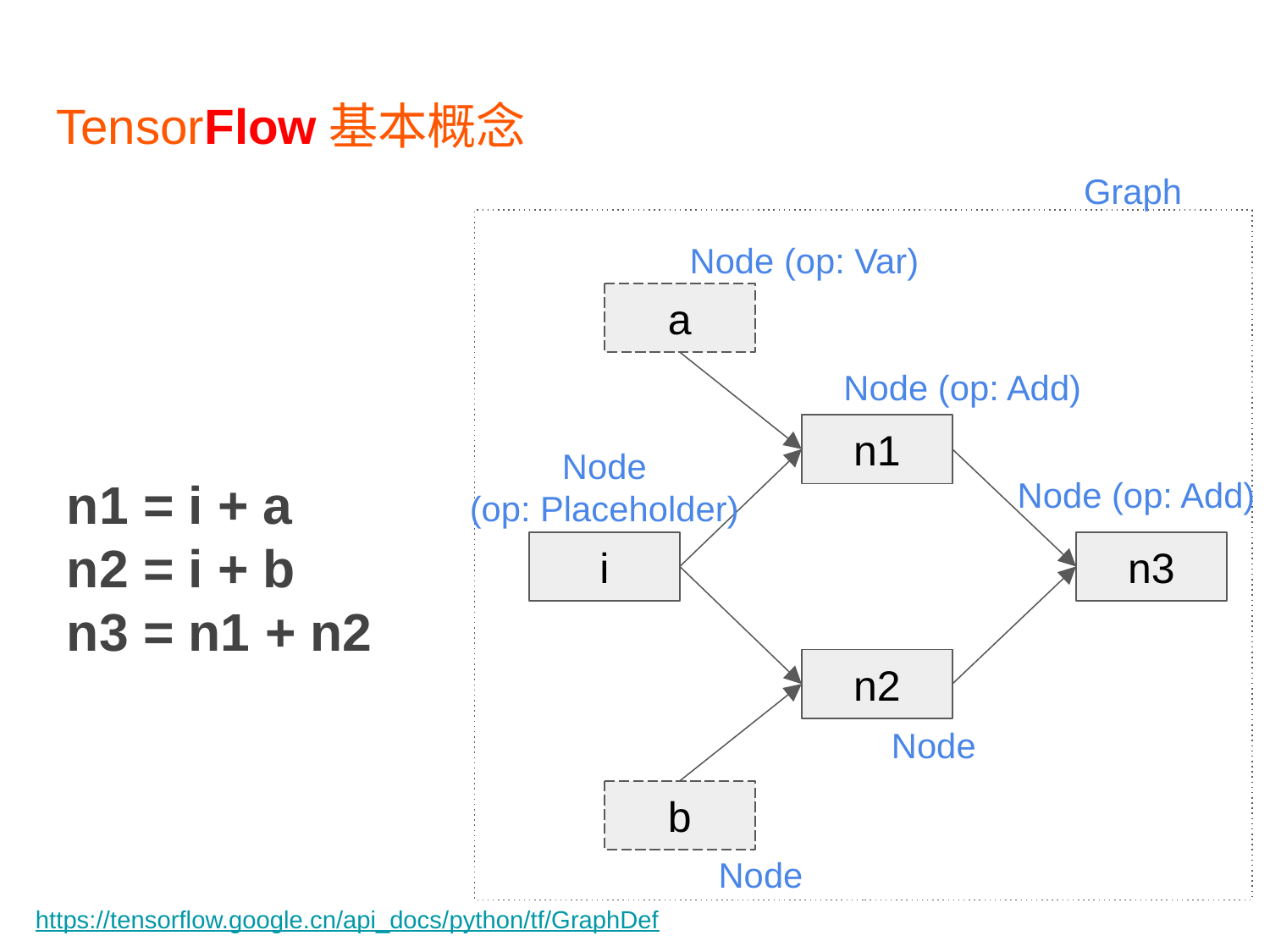

# TensorFlow基本概念
Graph

Node (op: Var)
a
Node (op: Add)
n1 = i + a
n2 = i + b
n3 = n1 + n2
n1
Node
(op: Placeholder)
Node (op: Add)
i
n3
n2
Node
b
Node
https://tensorflow.google.cn/api_docs/python/tf/GraphDef